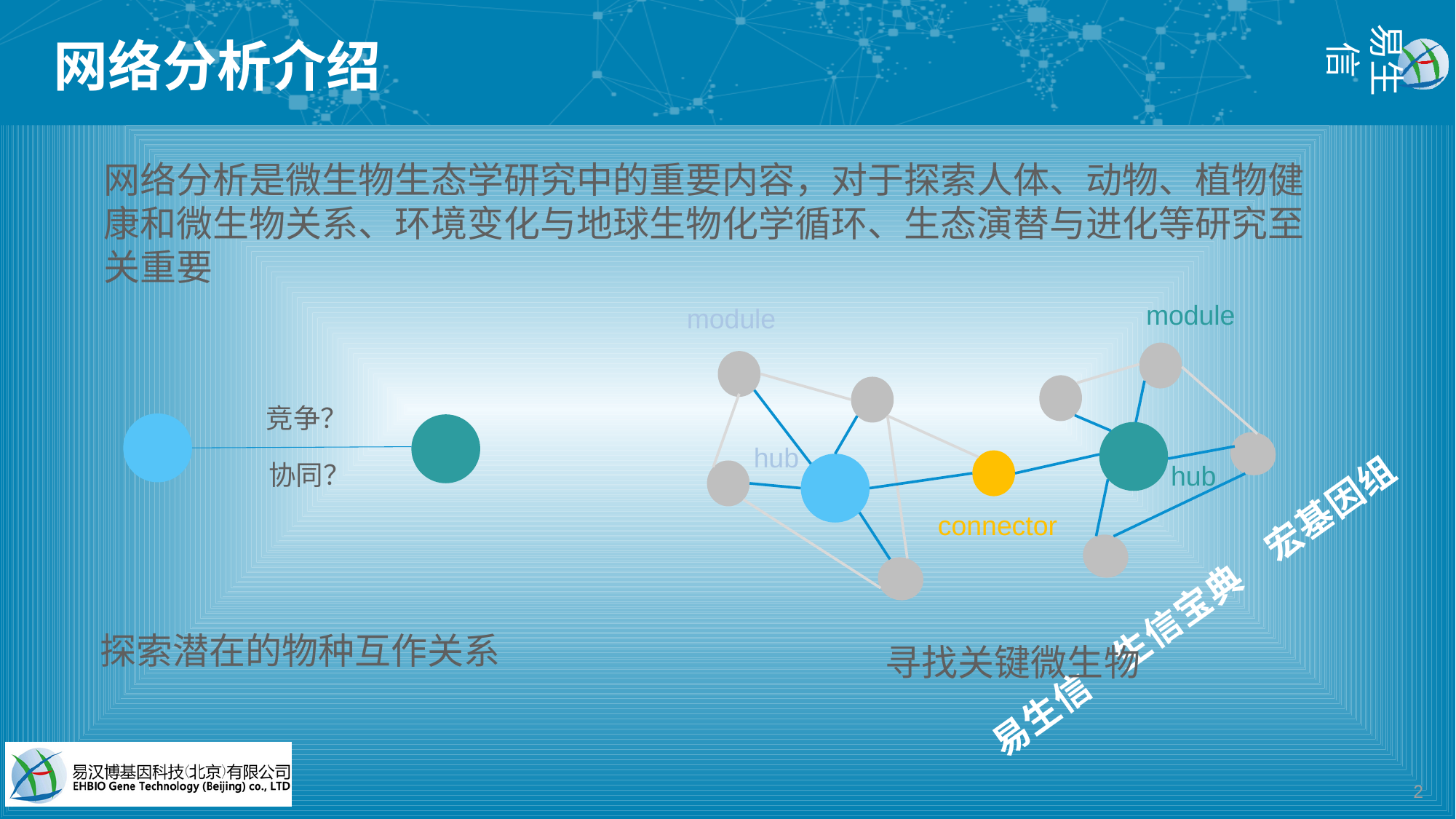

# 网络分析介绍
网络分析是微生物生态学研究中的重要内容，对于探索人体、动物、植物健康和微生物关系、环境变化与地球生物化学循环、生态演替与进化等研究至关重要

module
module

竞争？

hub

协同？
hub

connector

探索潜在的物种互作关系
寻找关键微生物
2